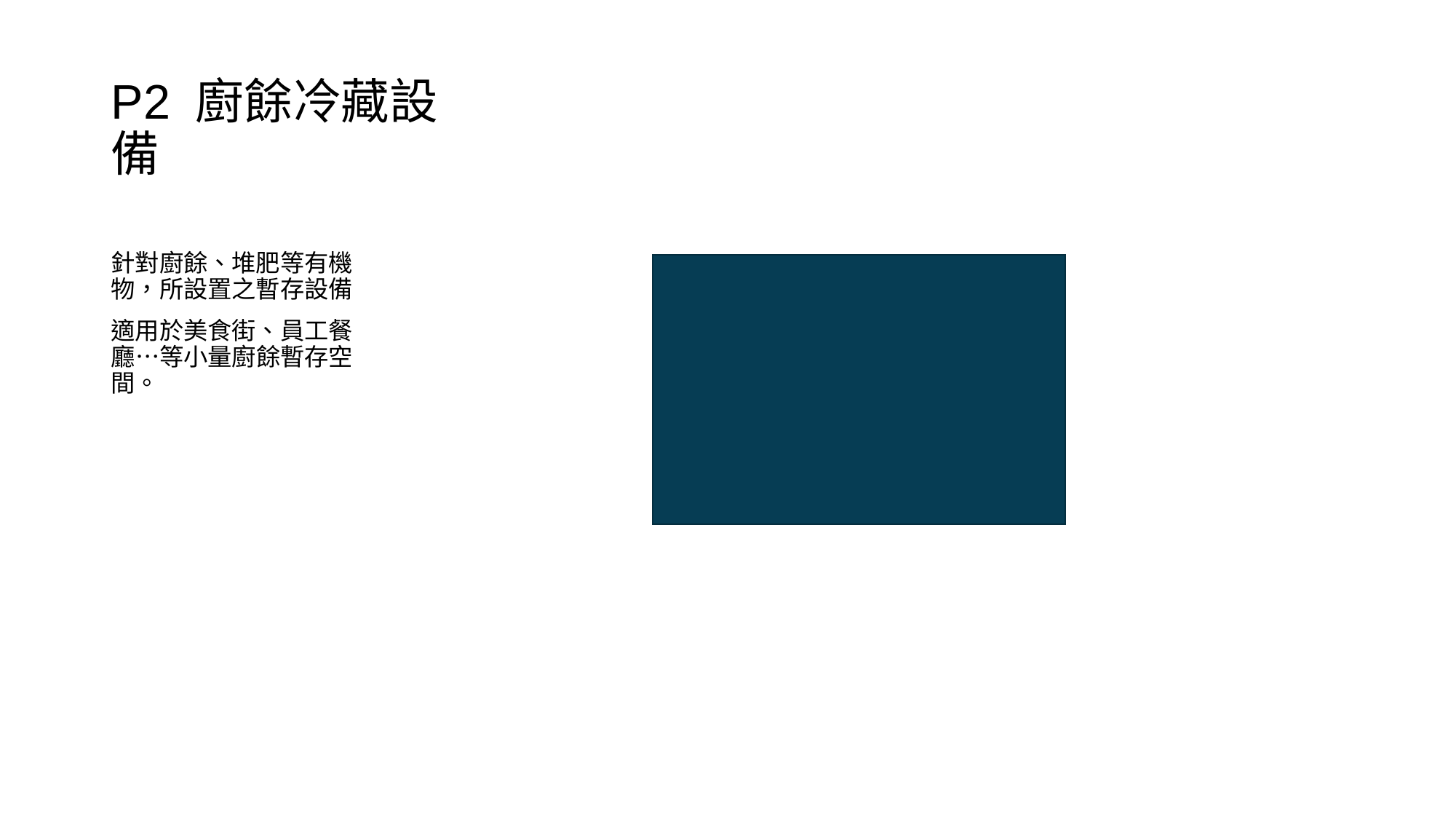

# P2 廚餘冷藏設備
針對廚餘、堆肥等有機物，所設置之暫存設備
適用於美食街、員工餐廳…等小量廚餘暫存空間。